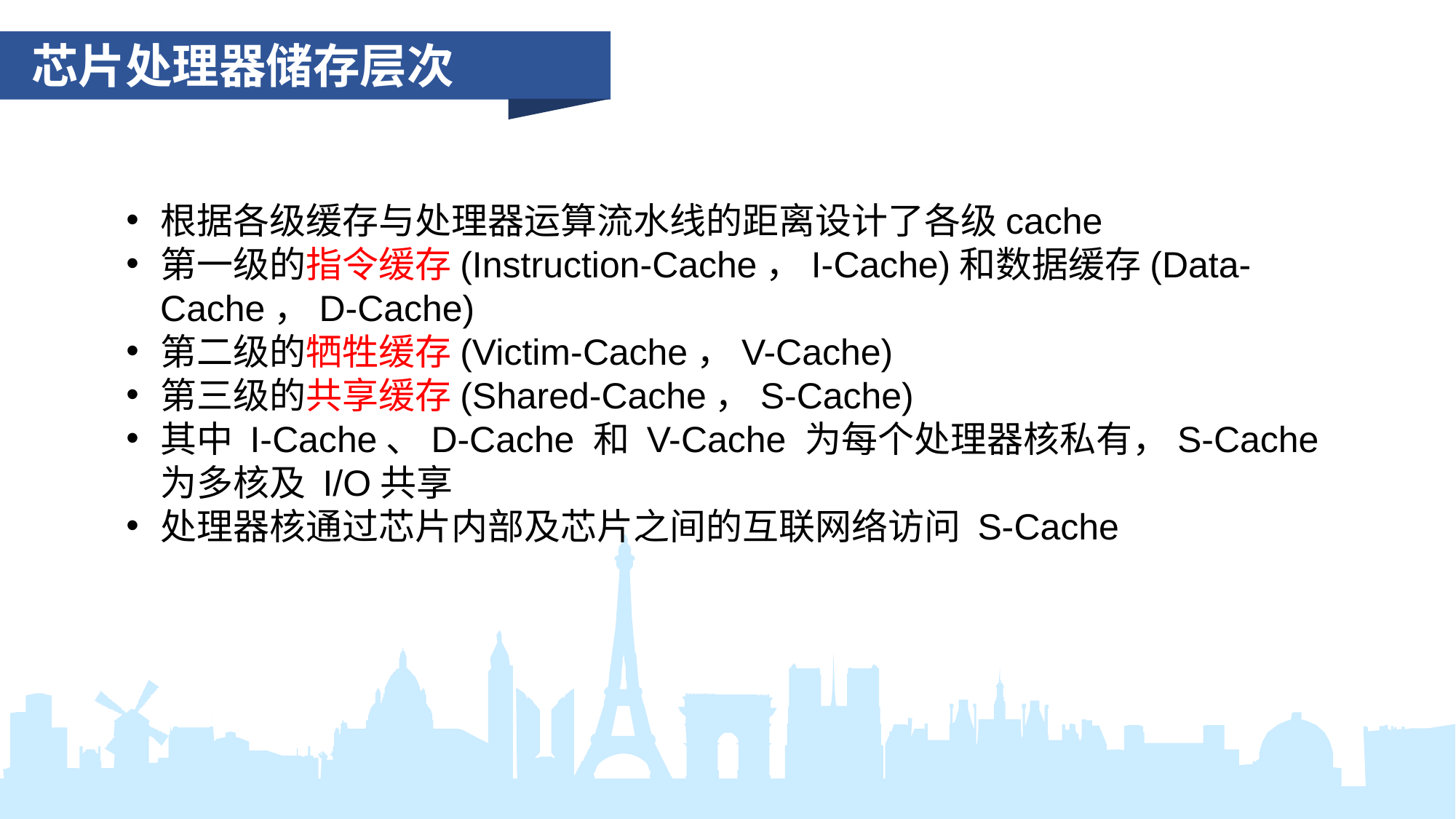

芯片处理器储存层次

根据各级缓存与处理器运算流水线的距离设计了各级cache
第一级的指令缓存(Instruction-Cache，I-Cache)和数据缓存(Data-Cache，D-Cache)
第二级的牺牲缓存(Victim-Cache，V-Cache)
第三级的共享缓存(Shared-Cache，S-Cache)
其中 I-Cache、D-Cache 和 V-Cache 为每个处理器核私有，S-Cache 为多核及 I/O共享
处理器核通过芯片内部及芯片之间的互联网络访问 S-Cache